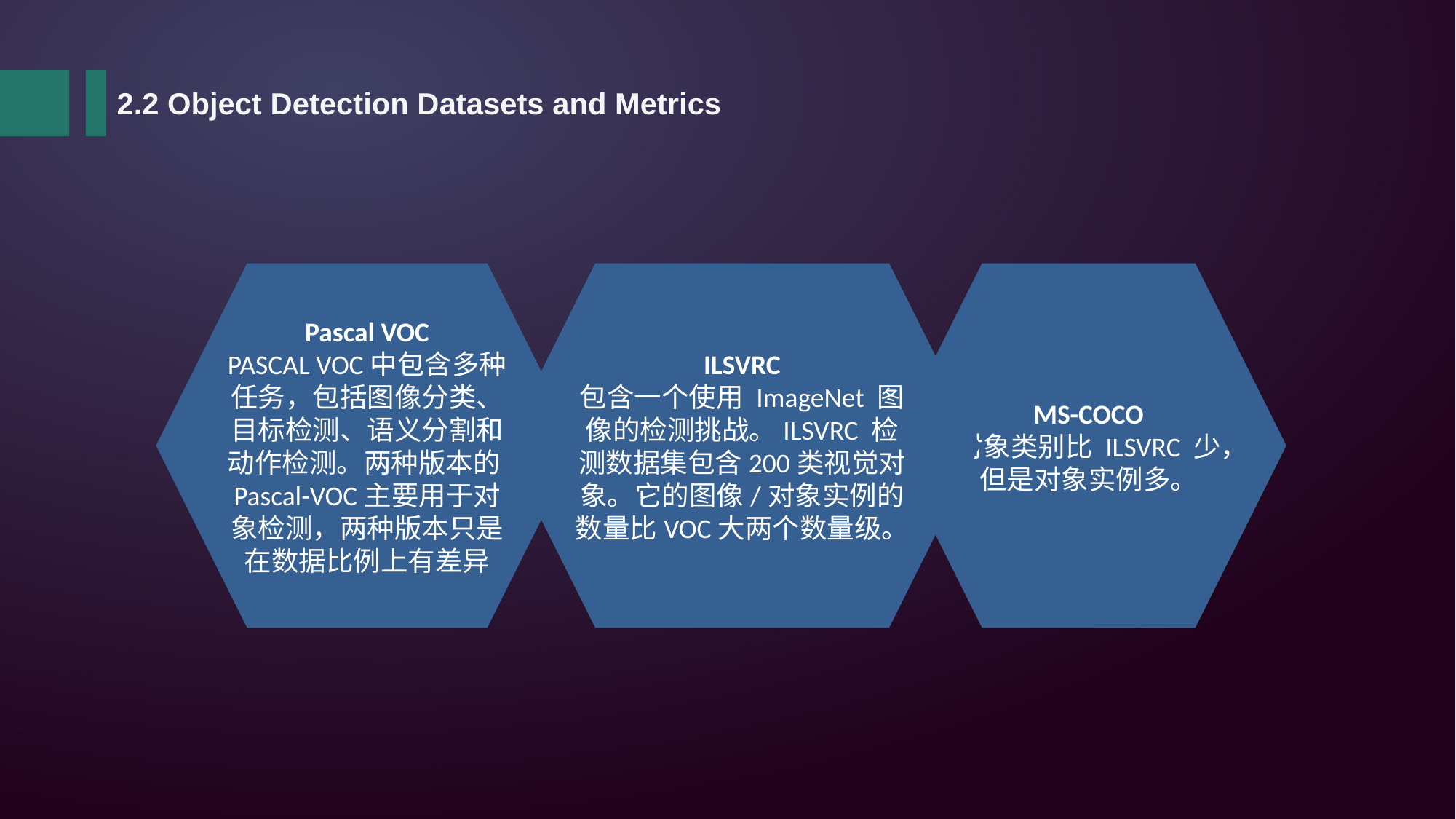

2.2 Object Detection Datasets and Metrics
Pascal VOC
PASCAL VOC中包含多种任务，包括图像分类、目标检测、语义分割和动作检测。两种版本的Pascal-VOC主要用于对象检测，两种版本只是在数据比例上有差异
ILSVRC
包含一个使用 ImageNet 图像的检测挑战。ILSVRC 检测数据集包含200类视觉对象。它的图像/对象实例的数量比VOC大两个数量级。
MS-COCO
对象类别比 ILSVRC 少，但是对象实例多。